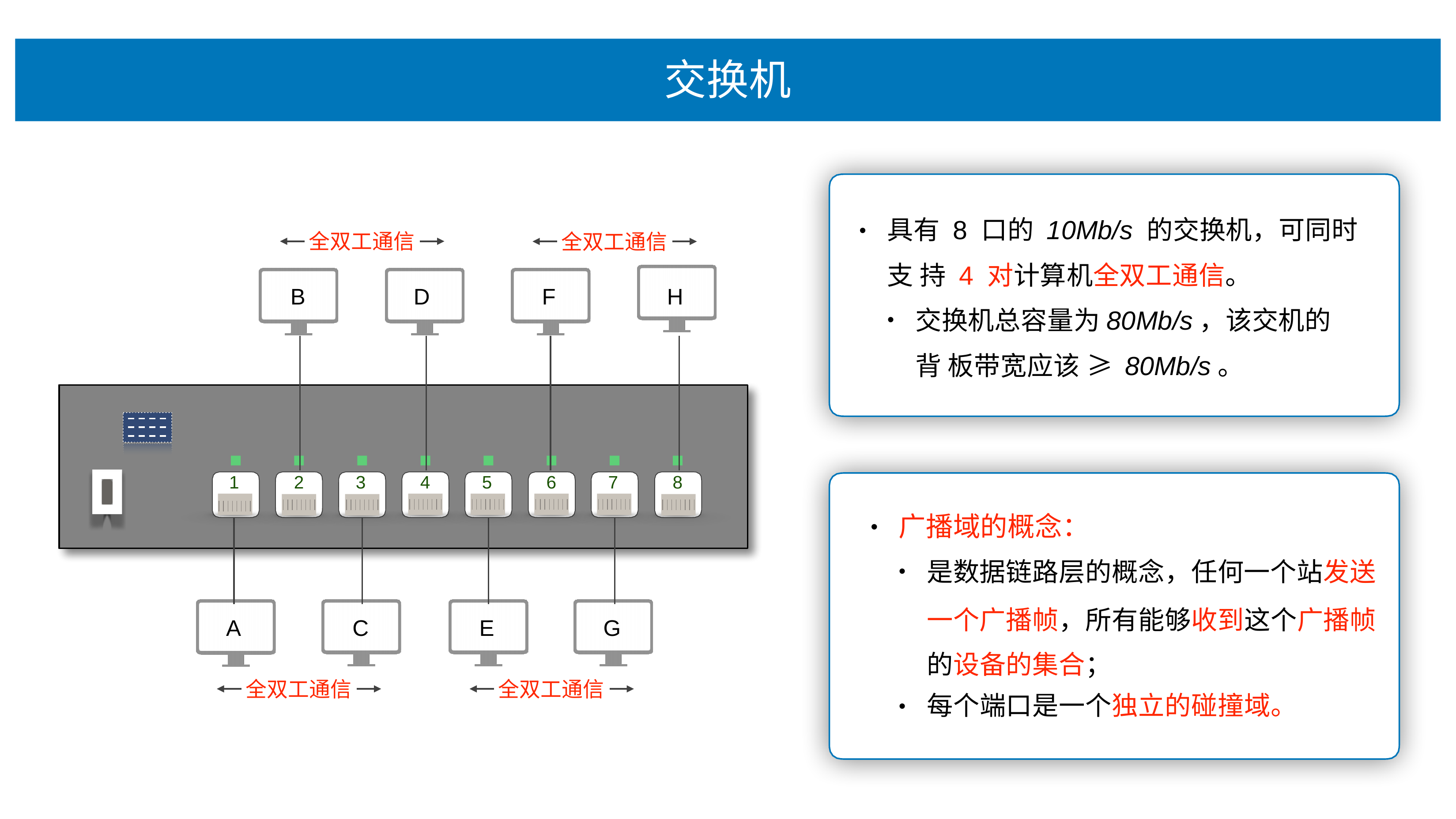

# 交换机

具有 8 ⼝的 10Mb/s 的交换机，可同时⽀ 持 4 对计算机全双⼯通信。
交换机总容量为80Mb/s，该交机的背 板带宽应该 ≥ 80Mb/s。
•
全双⼯通信
全双⼯通信

B
D
F
H

1
2
3
4
5
6
7
8

⼴播域的概念：
•

是数据链路层的概念，任何⼀个站发送
⼀个⼴播帧，所有能够收到这个⼴播帧 的设备的集合；
每个端⼝是⼀个独⽴的碰撞域。

A
C
E
G
全双⼯通信
全双⼯通信

•